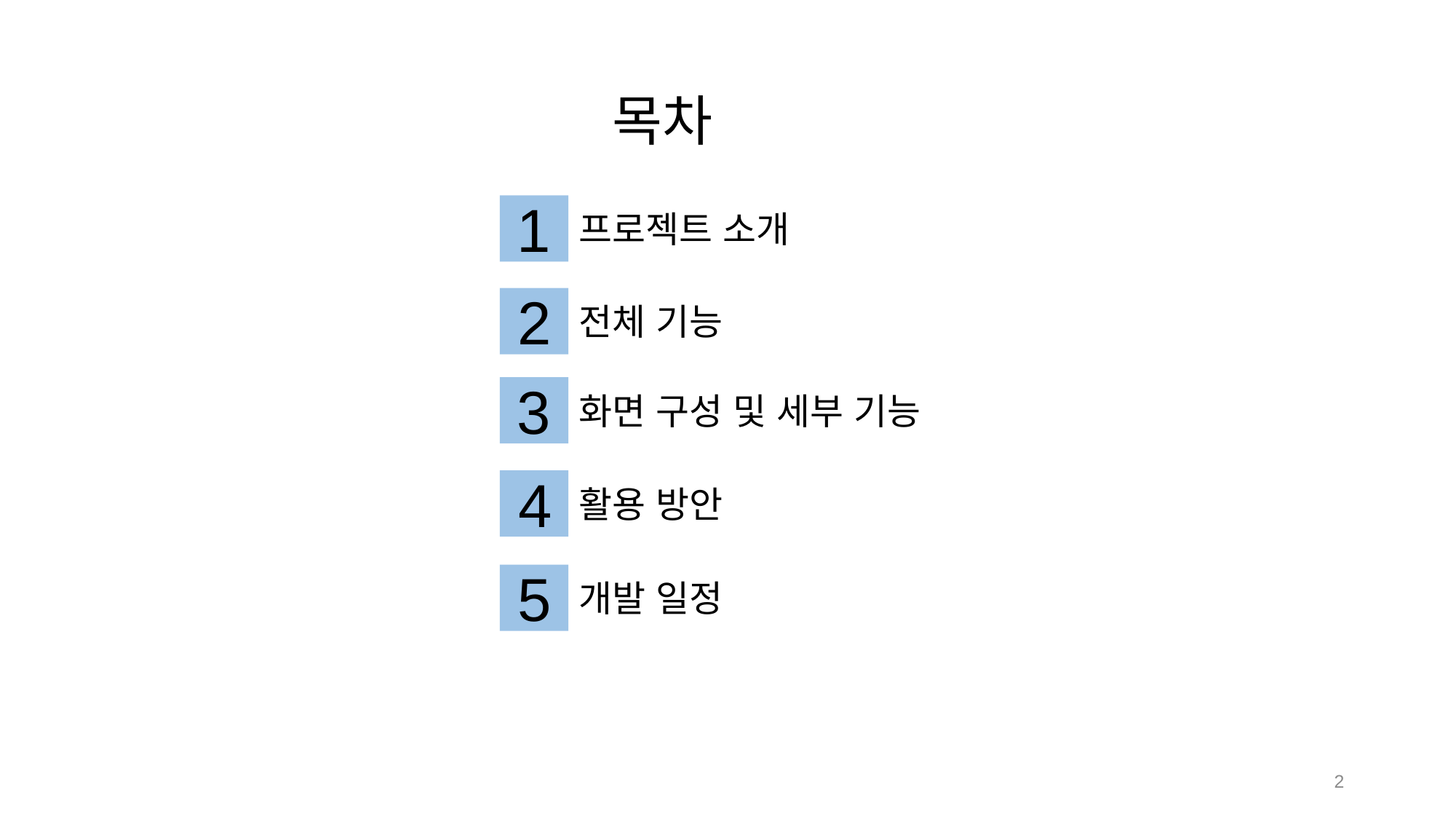

목차
1

프로젝트 소개
2

전체 기능
3

화면 구성 및 세부 기능
4

활용 방안
5

개발 일정
2